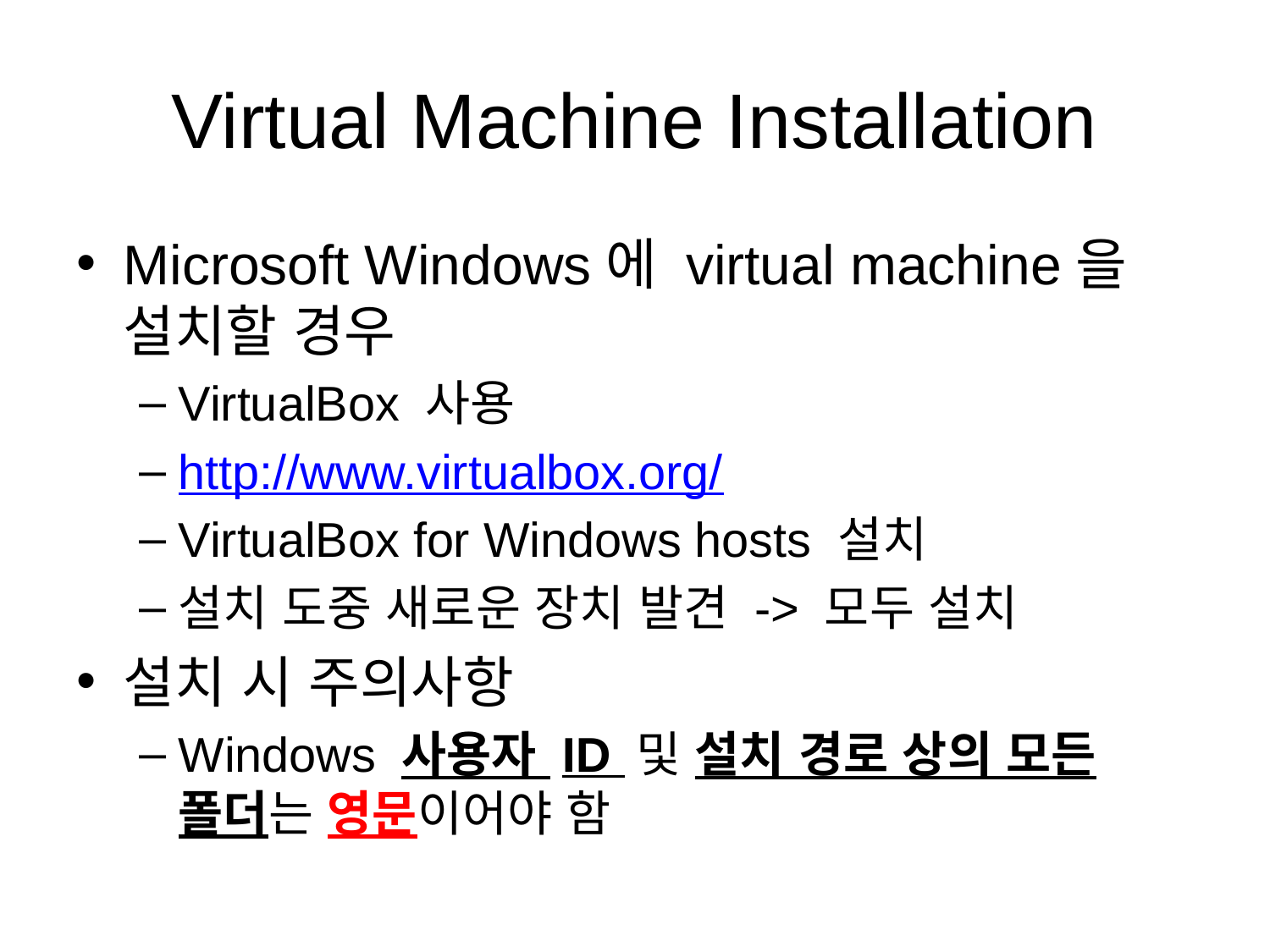

# Virtual Machine Installation
Microsoft Windows에 virtual machine을 설치할 경우
VirtualBox 사용
http://www.virtualbox.org/
VirtualBox for Windows hosts 설치
설치 도중 새로운 장치 발견 -> 모두 설치
설치 시 주의사항
Windows 사용자 ID 및 설치 경로 상의 모든 폴더는 영문이어야 함